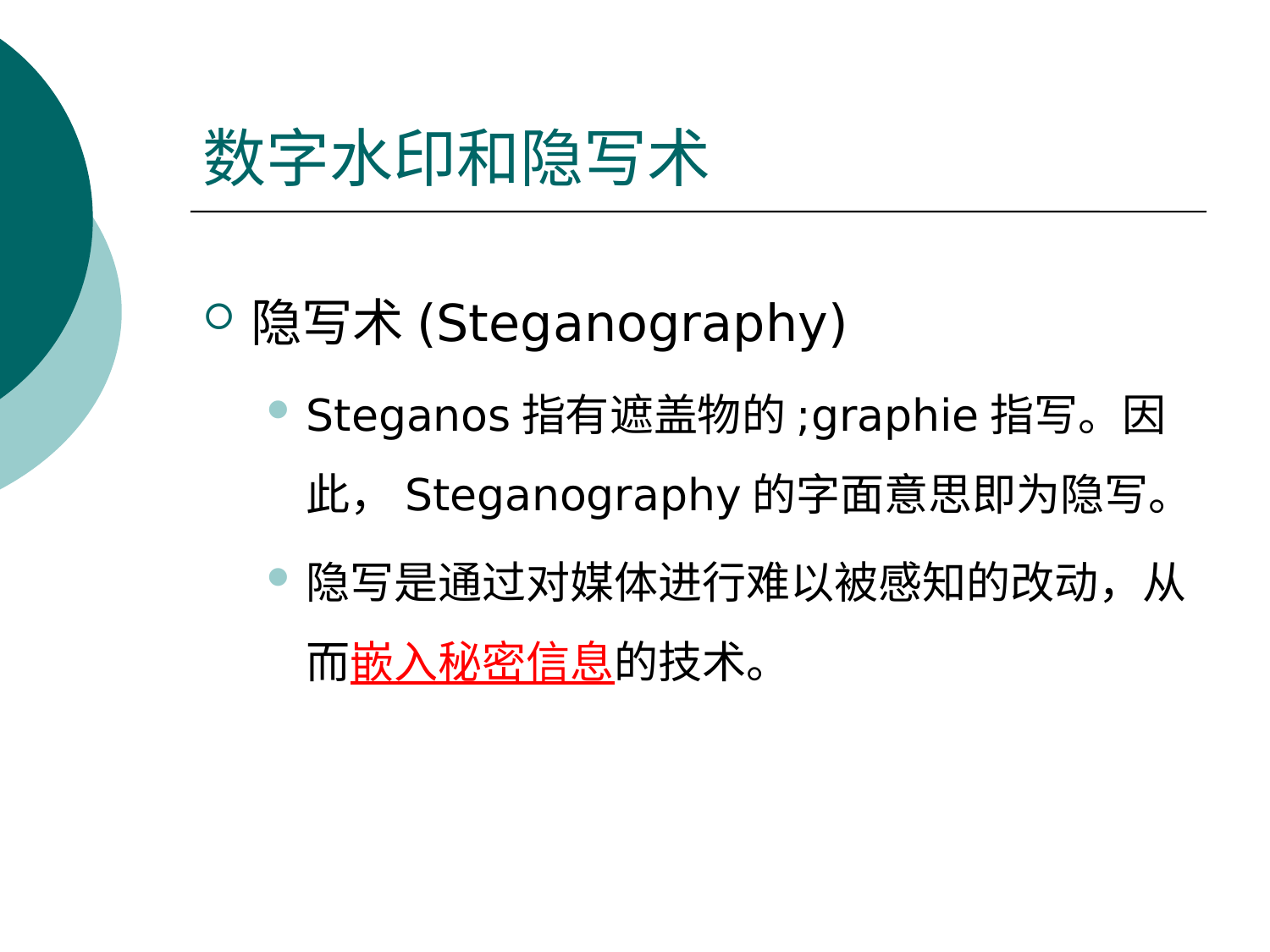

# 数字水印和隐写术
隐写术(Steganography)
Steganos指有遮盖物的;graphie指写。因此，Steganography的字面意思即为隐写。
隐写是通过对媒体进行难以被感知的改动，从而嵌入秘密信息的技术。